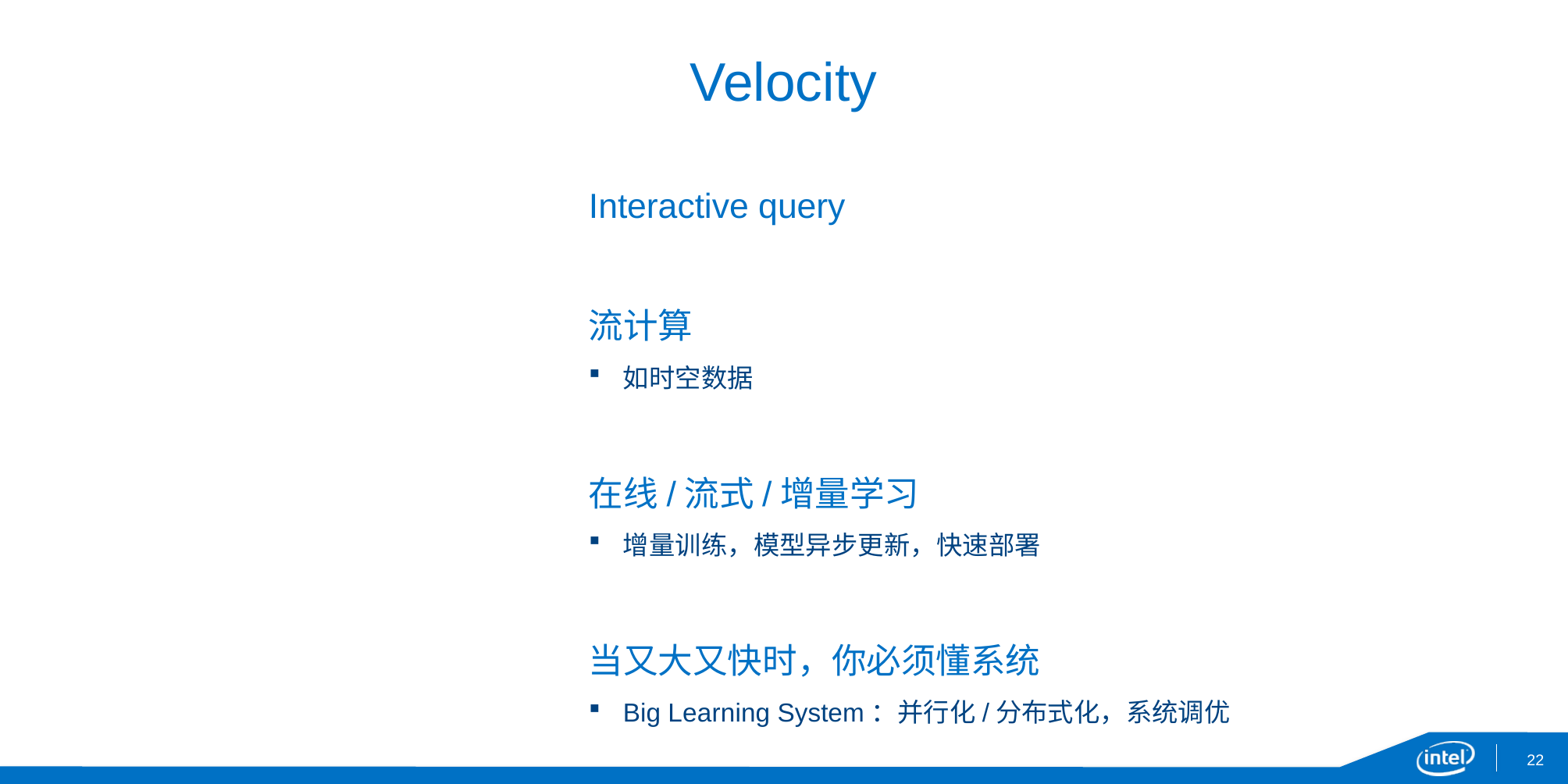

# Velocity
Interactive query

流计算
如时空数据

在线/流式/增量学习
增量训练，模型异步更新，快速部署

当又大又快时，你必须懂系统
Big Learning System：并行化/分布式化，系统调优

22